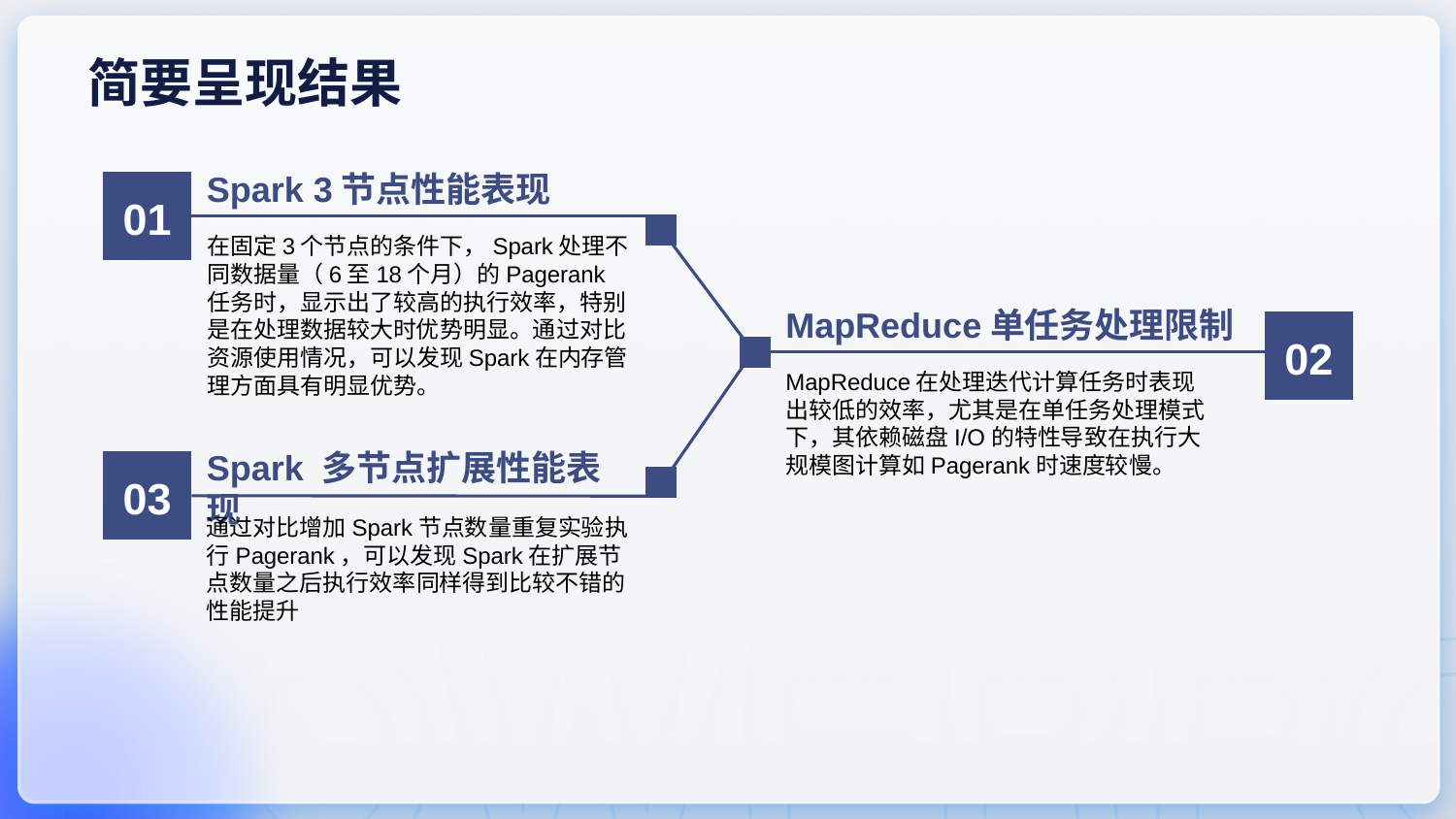

简要呈现结果
Spark 3节点性能表现

01

在固定3个节点的条件下，Spark处理不同数据量（6至18个月）的Pagerank任务时，显示出了较高的执行效率，特别是在处理数据较大时优势明显。通过对比资源使用情况，可以发现Spark在内存管理方面具有明显优势。

MapReduce单任务处理限制

02

MapReduce在处理迭代计算任务时表现出较低的效率，尤其是在单任务处理模式下，其依赖磁盘I/O的特性导致在执行大规模图计算如Pagerank时速度较慢。

Spark 多节点扩展性能表现

03

通过对比增加Spark节点数量重复实验执行Pagerank，可以发现Spark在扩展节点数量之后执行效率同样得到比较不错的性能提升